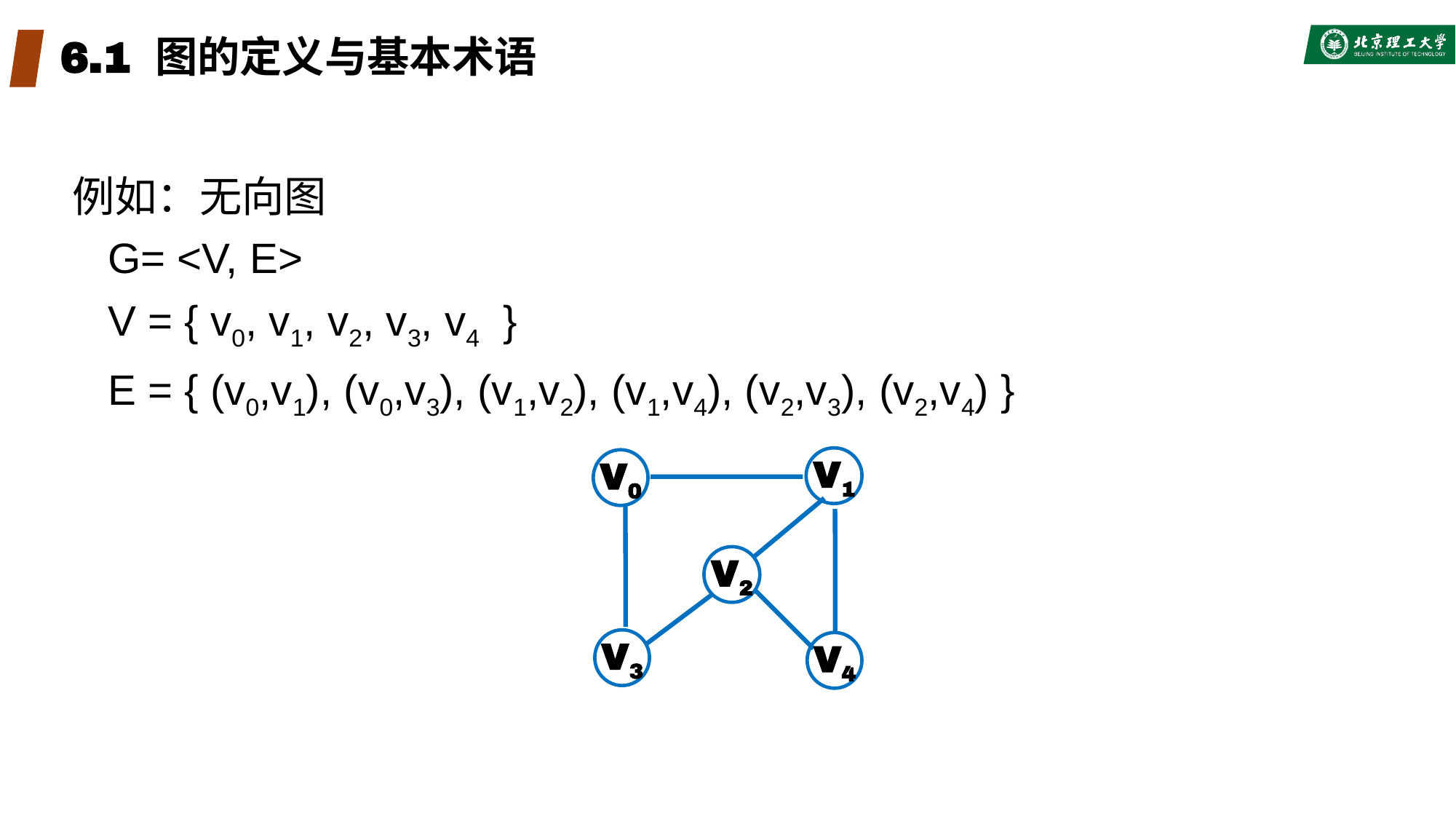

# 6.1 图的定义与基本术语
例如：无向图
   G= <V, E>
   V = { v0, v1, v2, v3, v4  }
   E = { (v0,v1), (v0,v3), (v1,v2), (v1,v4), (v2,v3), (v2,v4) }
V1
V0

V2

V3
V4